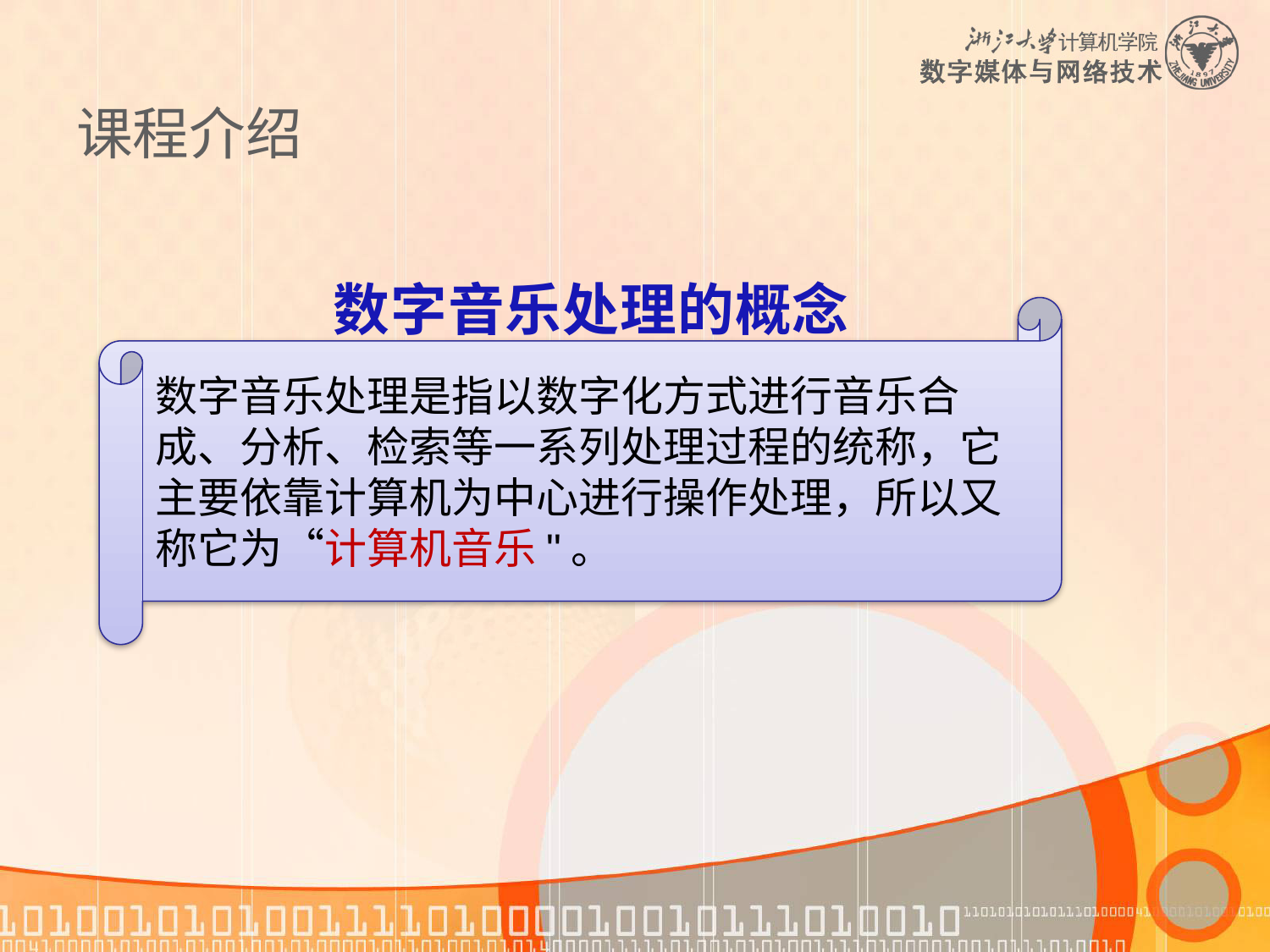

# 课程介绍
数字音乐处理的概念
数字音乐处理是指以数字化方式进行音乐合成、分析、检索等一系列处理过程的统称，它主要依靠计算机为中心进行操作处理，所以又称它为“计算机音乐"。